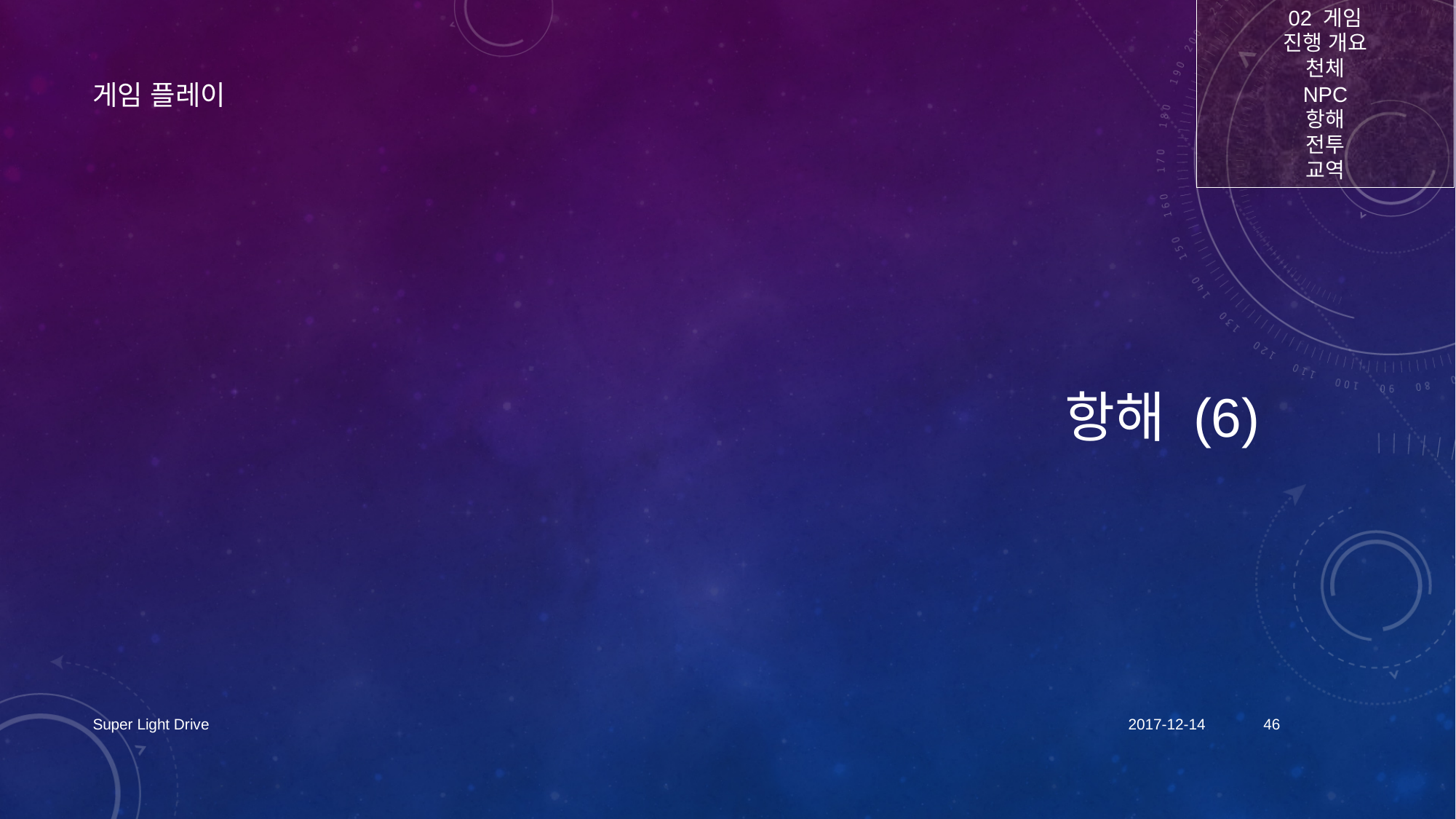

02 게임
진행 개요
천체
NPC
항해
전투
교역
# 항해 (6)
게임 플레이
Super Light Drive
2017-12-14
46